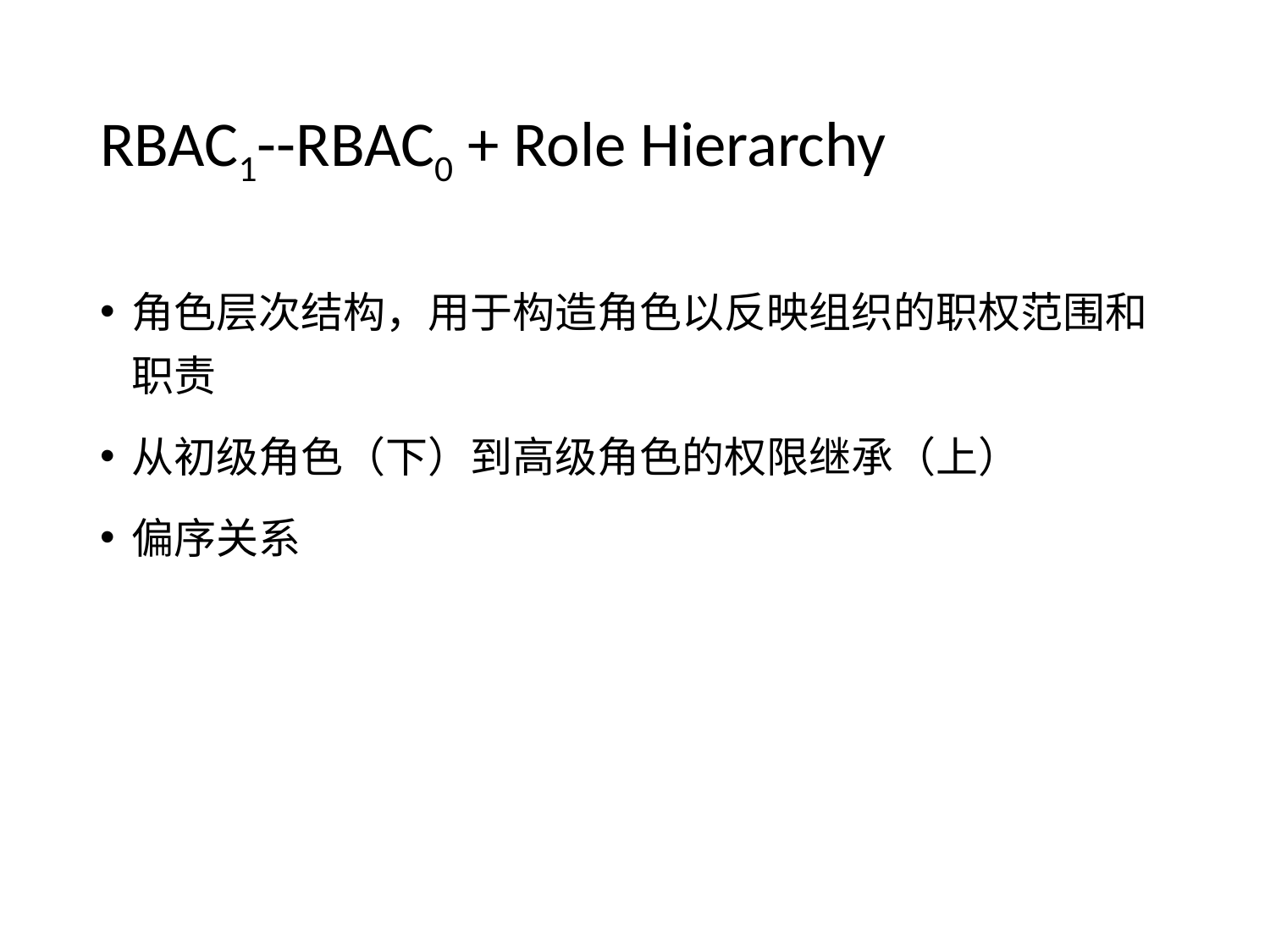

# RBAC1--RBAC0 + Role Hierarchy
角色层次结构，用于构造角色以反映组织的职权范围和职责
从初级角色（下）到高级角色的权限继承（上）
偏序关系